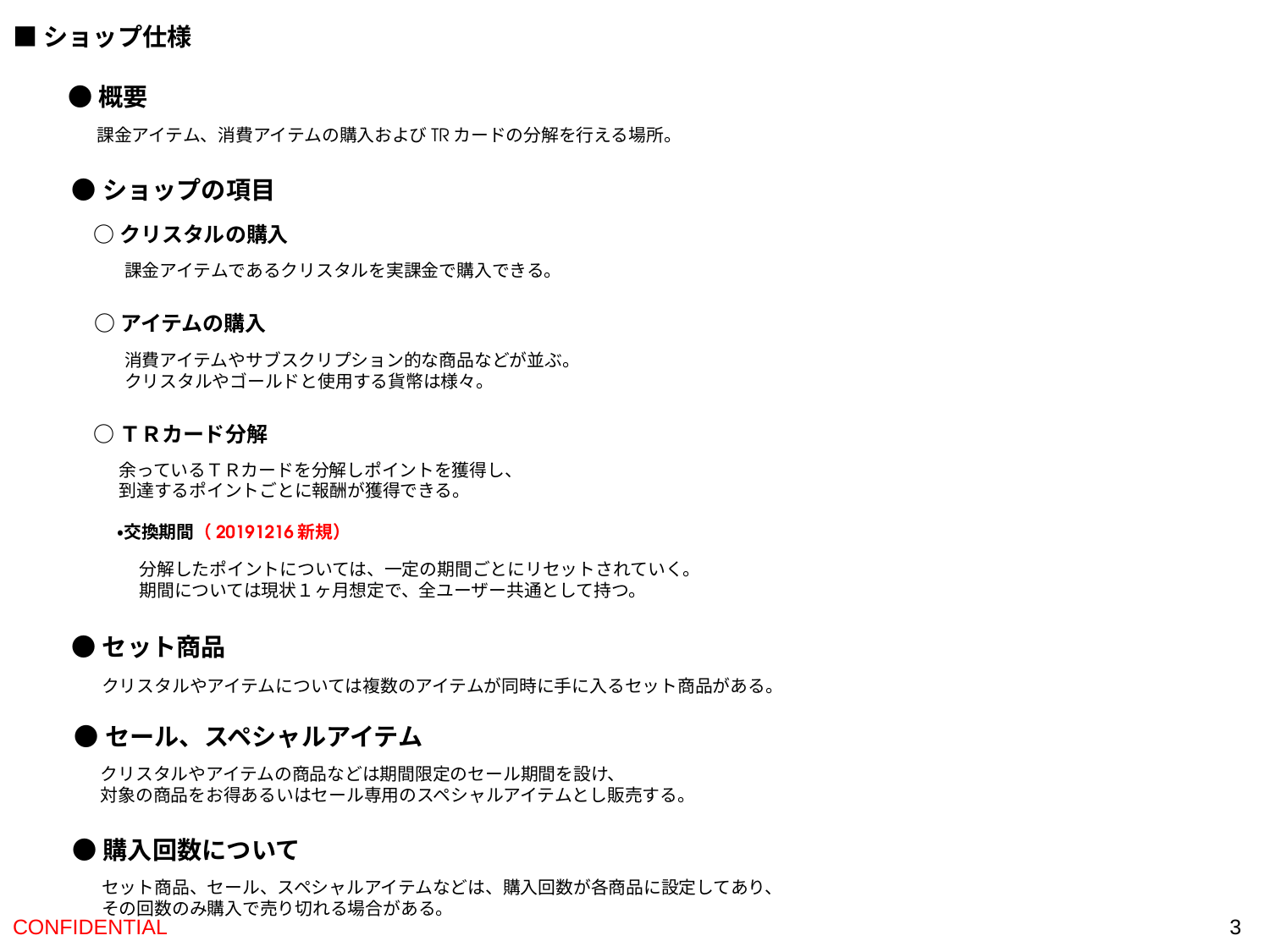

■ショップ仕様
●概要
課金アイテム、消費アイテムの購入およびTRカードの分解を行える場所。
●ショップの項目
○クリスタルの購入
課金アイテムであるクリスタルを実課金で購入できる。
○アイテムの購入
消費アイテムやサブスクリプション的な商品などが並ぶ。
クリスタルやゴールドと使用する貨幣は様々。
○ＴＲカード分解
余っているＴＲカードを分解しポイントを獲得し、
到達するポイントごとに報酬が獲得できる。
・交換期間（20191216新規）
分解したポイントについては、一定の期間ごとにリセットされていく。
期間については現状１ヶ月想定で、全ユーザー共通として持つ。
●セット商品
クリスタルやアイテムについては複数のアイテムが同時に手に入るセット商品がある。
●セール、スペシャルアイテム
クリスタルやアイテムの商品などは期間限定のセール期間を設け、
対象の商品をお得あるいはセール専用のスペシャルアイテムとし販売する。
●購入回数について
セット商品、セール、スペシャルアイテムなどは、購入回数が各商品に設定してあり、
その回数のみ購入で売り切れる場合がある。
3
CONFIDENTIAL